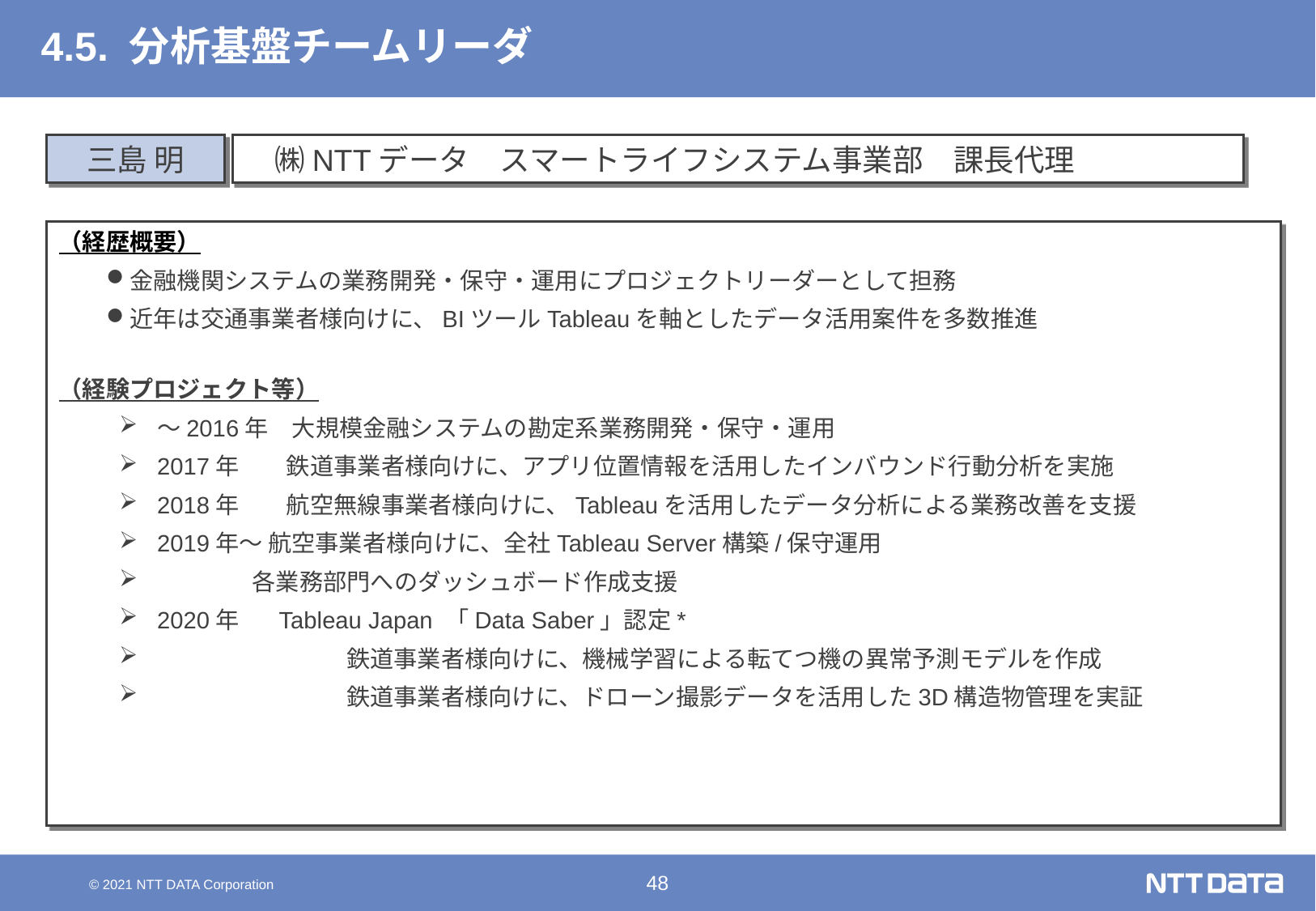

# 4.5. 分析基盤チームリーダ
三島 明
　㈱NTTデータ　スマートライフシステム事業部　課長代理
（経歴概要）
金融機関システムの業務開発・保守・運用にプロジェクトリーダーとして担務
近年は交通事業者様向けに、BIツールTableauを軸としたデータ活用案件を多数推進

（経験プロジェクト等）
～2016年　大規模金融システムの勘定系業務開発・保守・運用
2017年　　鉄道事業者様向けに、アプリ位置情報を活用したインバウンド行動分析を実施​
2018年　　航空無線事業者様向けに、Tableauを活用したデータ分析による業務改善を支援​
2019年～ 航空事業者様向けに、全社Tableau Server構築/保守運用​
                 各業務部門へのダッシュボード作成支援​
2020年　  Tableau Japan 「Data Saber」認定*​
　　　　　　　　鉄道事業者様向けに、機械学習による転てつ機の異常予測モデルを作成​
　　　　　　　　鉄道事業者様向けに、ドローン撮影データを活用した3D構造物管理を実証